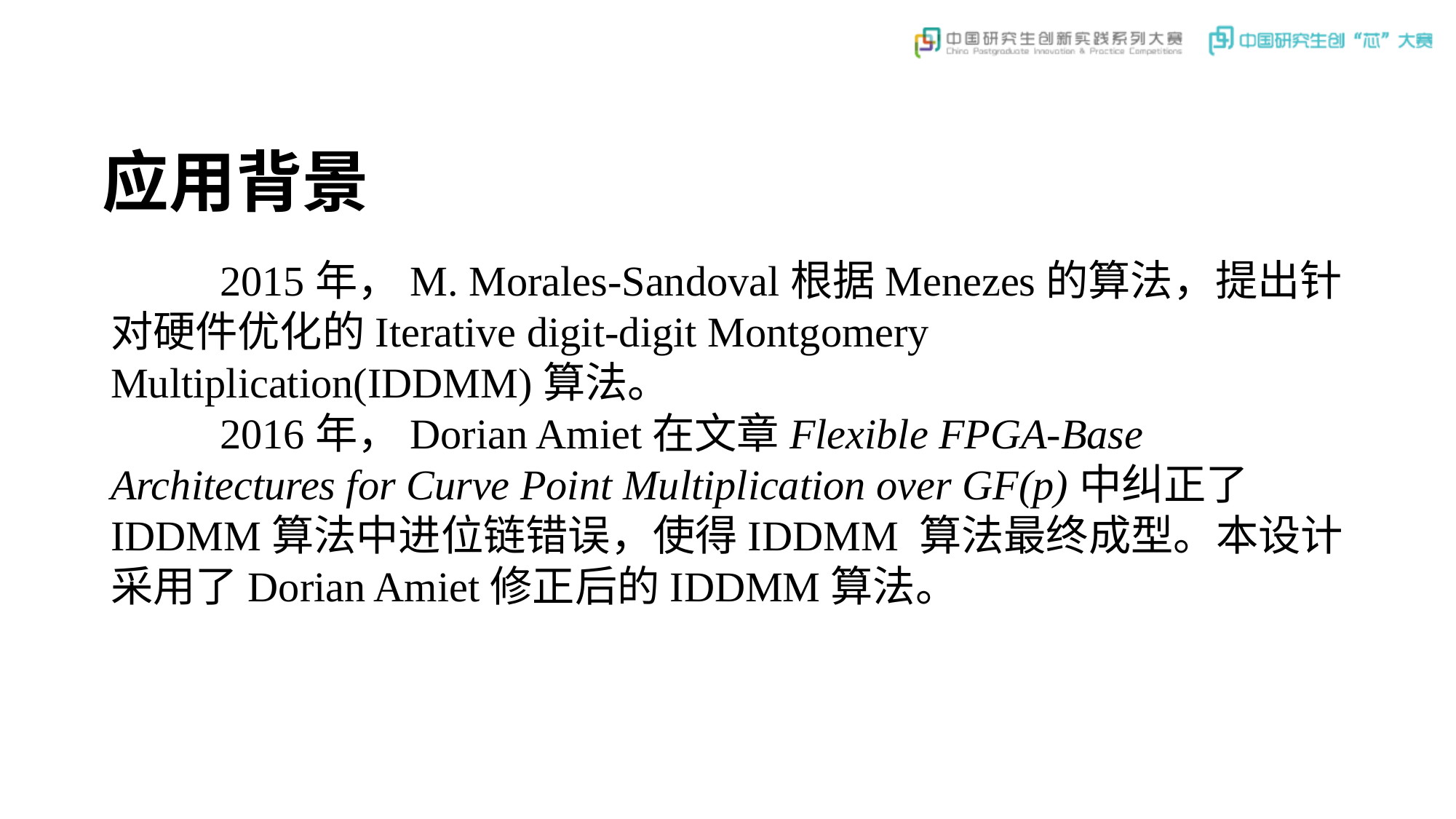

# 应用背景
	2015年，M. Morales-Sandoval根据Menezes的算法，提出针对硬件优化的Iterative digit-digit Montgomery Multiplication(IDDMM)算法。
	2016年，Dorian Amiet在文章Flexible FPGA-Base Architectures for Curve Point Multiplication over GF(p)中纠正了IDDMM算法中进位链错误，使得IDDMM 算法最终成型。本设计采用了Dorian Amiet修正后的IDDMM算法。